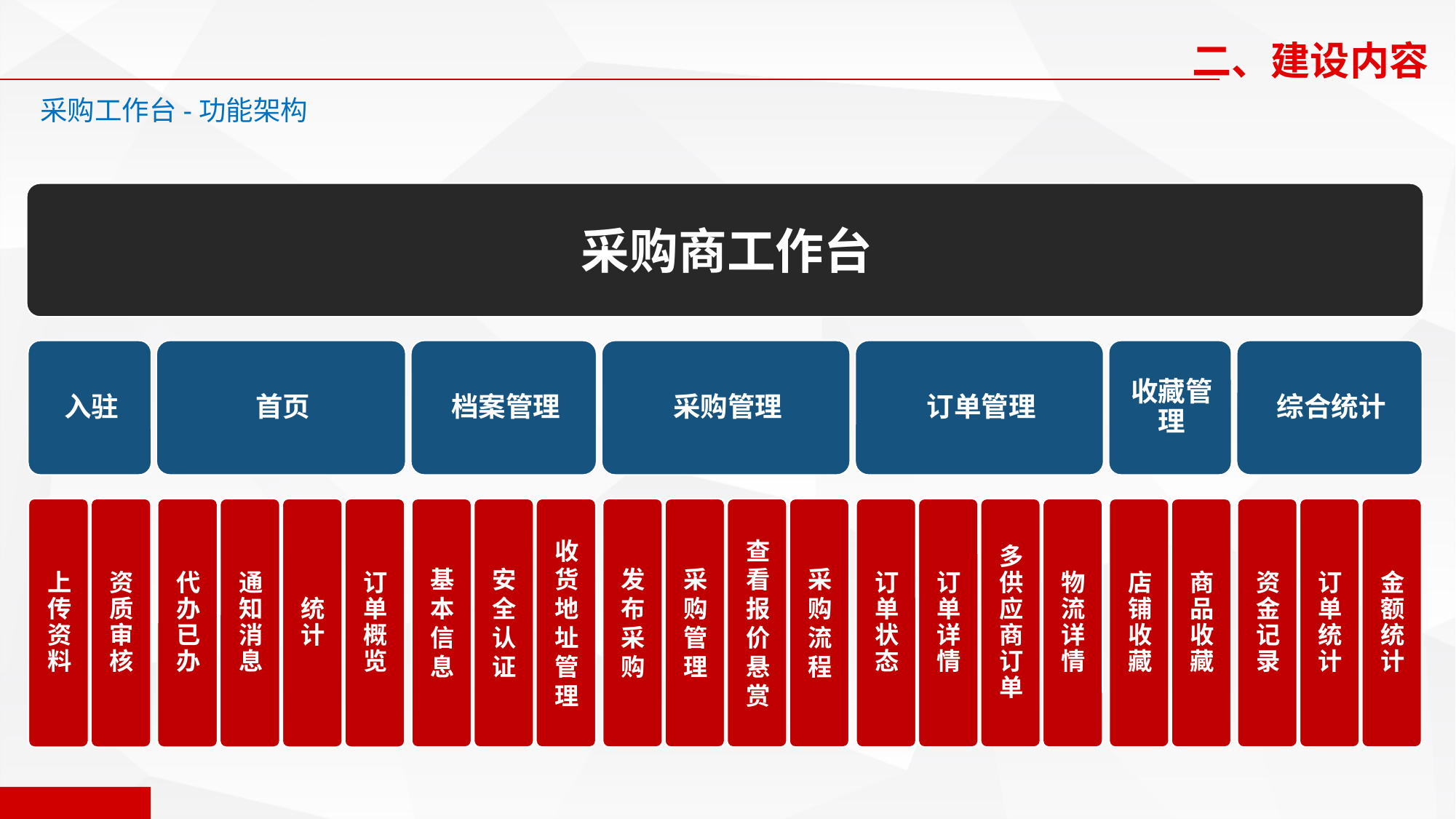

二、建设内容
采购工作台-功能架构
采购商工作台
入驻
上传资料
资质审核
首页
代办已办
通知消息
统计
订单概览
档案管理
基本信息
安全认证
收货地址管理
采购管理
发布采购
采购管理
查看报价悬赏
采购流程
订单管理
订单状态
订单详情
多供应商订单
物流详情
收藏管理
店铺收藏
商品收藏
综合统计
资金记录
订单统计
金额统计
功能架构图